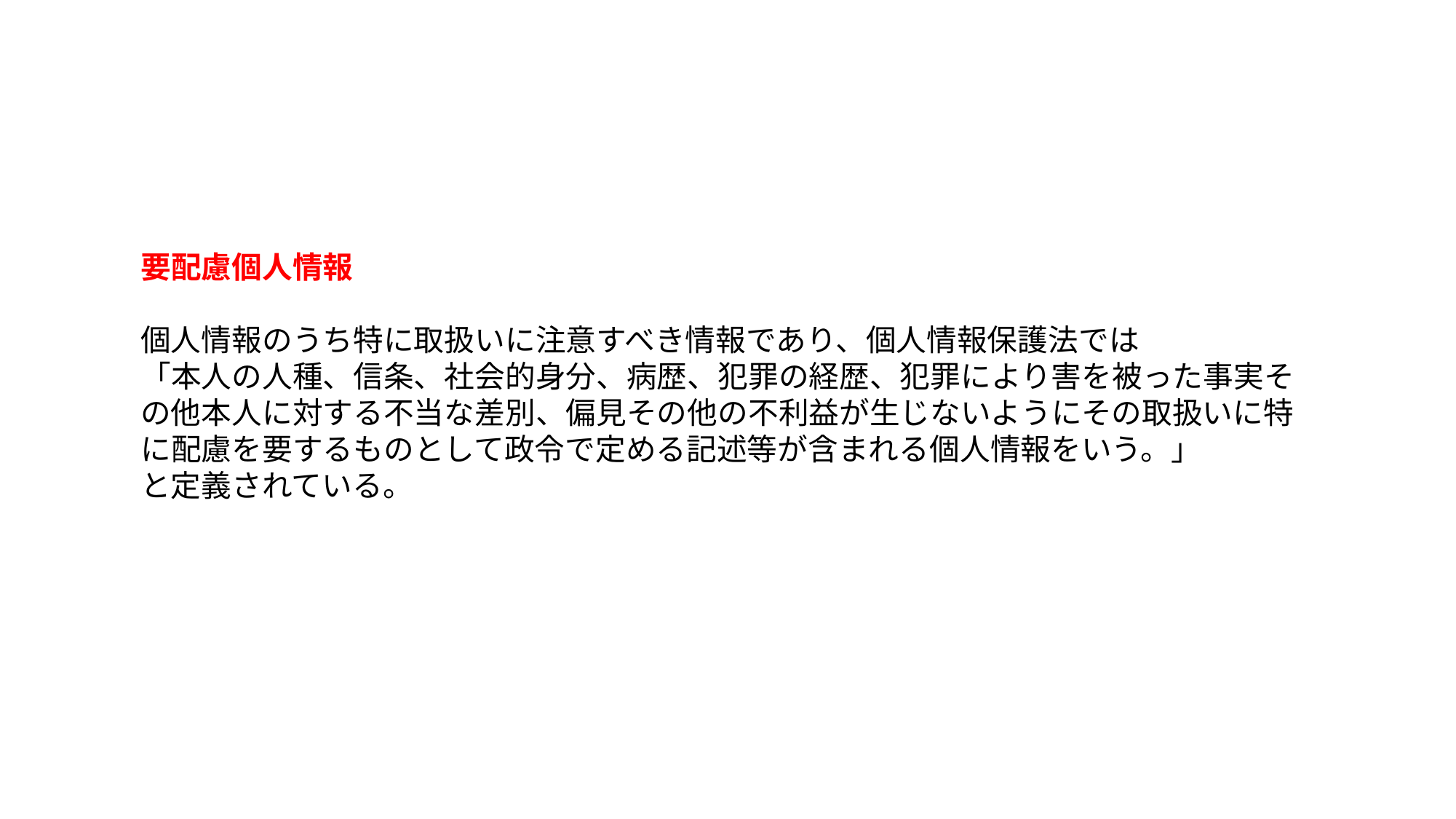

要配慮個人情報

個人情報のうち特に取扱いに注意すべき情報であり、個人情報保護法では
「本人の人種、信条、社会的身分、病歴、犯罪の経歴、犯罪により害を被った事実その他本人に対する不当な差別、偏見その他の不利益が生じないようにその取扱いに特に配慮を要するものとして政令で定める記述等が含まれる個人情報をいう。」
と定義されている。